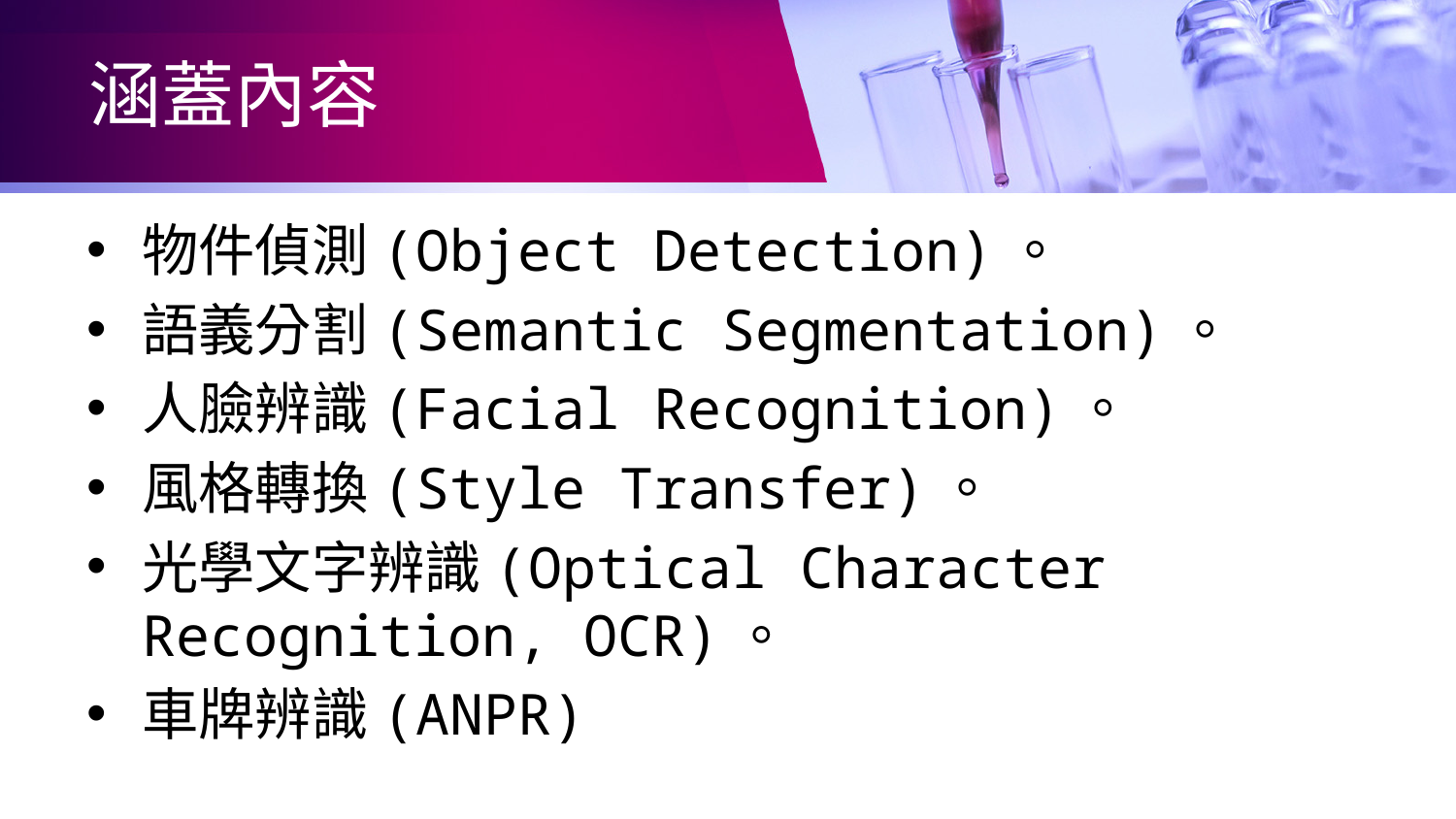

# 涵蓋內容
物件偵測(Object Detection)。
語義分割(Semantic Segmentation)。
人臉辨識(Facial Recognition)。
風格轉換(Style Transfer)。
光學文字辨識(Optical Character Recognition, OCR)。
車牌辨識(ANPR)